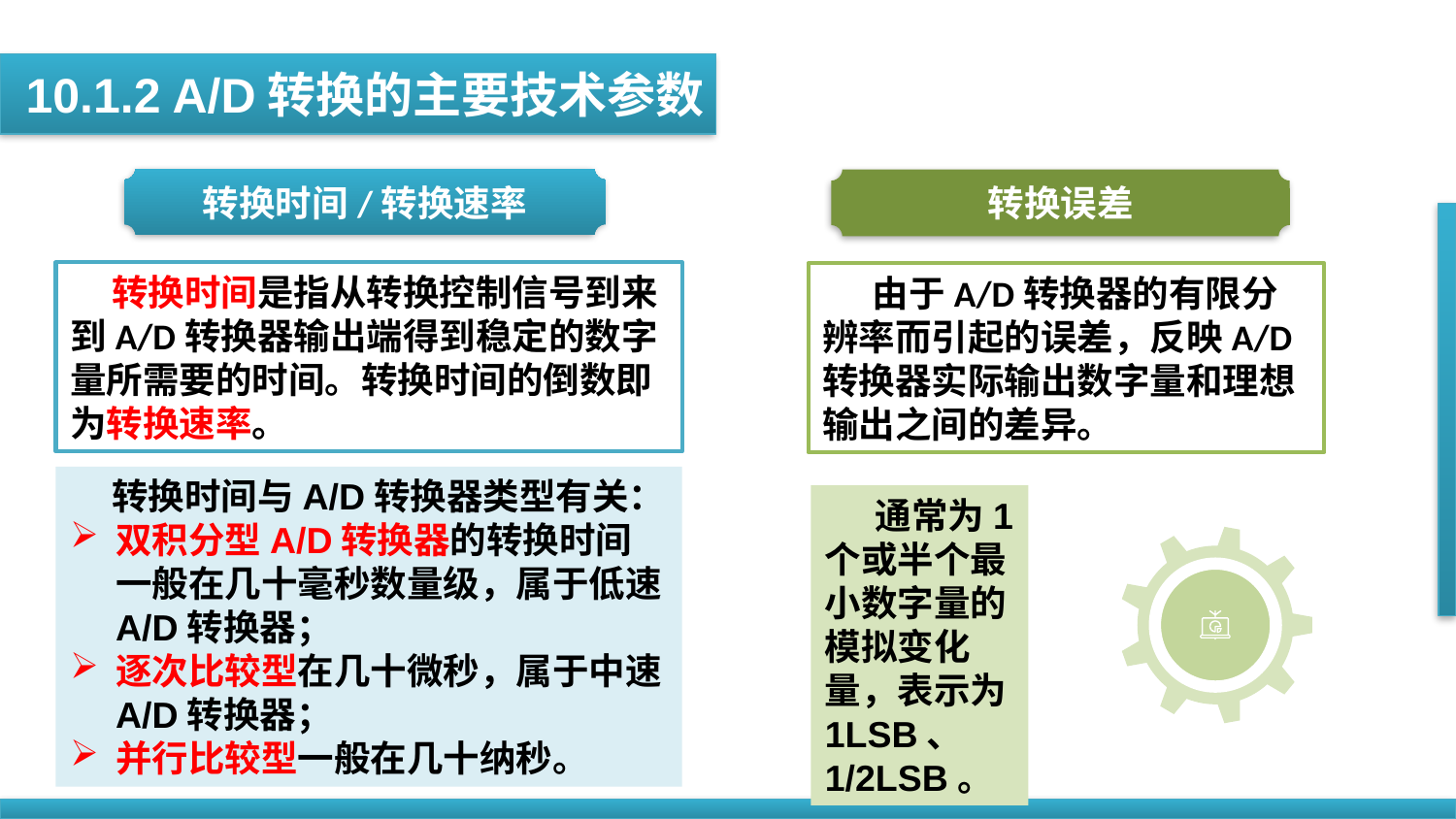

10.1.2 A/D转换的主要技术参数
转换时间/转换速率
转换误差
    转换时间是指从转换控制信号到来到A/D转换器输出端得到稳定的数字量所需要的时间。转换时间的倒数即为转换速率。
     由于A/D转换器的有限分辨率而引起的误差，反映A/D转换器实际输出数字量和理想输出之间的差异。
    转换时间与A/D转换器类型有关：
双积分型A/D转换器的转换时间一般在几十毫秒数量级，属于低速A/D转换器；
逐次比较型在几十微秒，属于中速A/D转换器；
并行比较型一般在几十纳秒。
     通常为1个或半个最小数字量的模拟变化量，表示为1LSB、 1/2LSB。